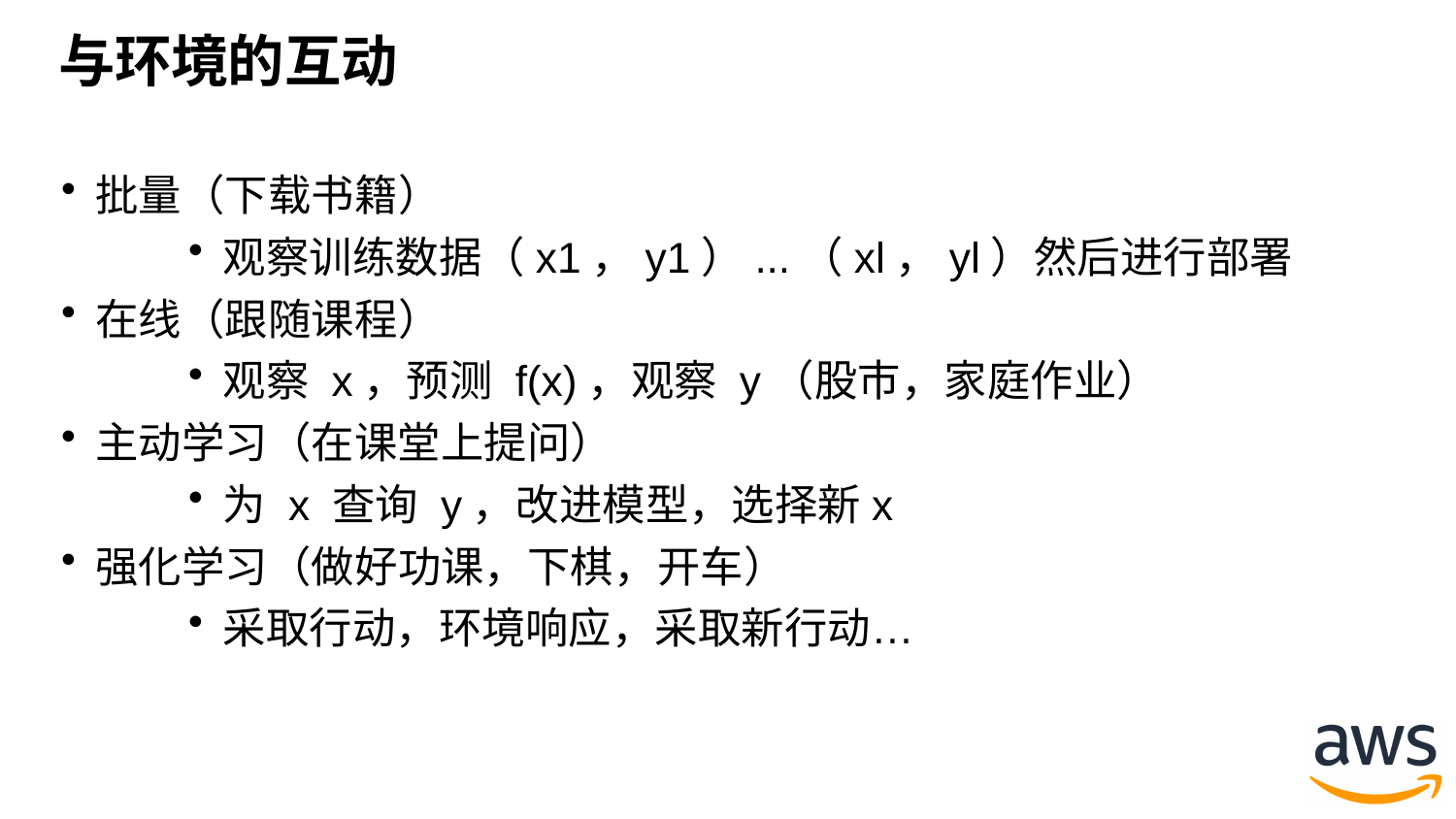

# 与环境的互动
批量（下载书籍）
观察训练数据（x1，y1）...（xl，yl）然后进行部署
在线（跟随课程）
观察 x，预测 f(x)，观察 y（股市，家庭作业）
主动学习（在课堂上提问）
为 x 查询 y，改进模型，选择新x
强化学习（做好功课，下棋，开车）
采取行动，环境响应，采取新行动…